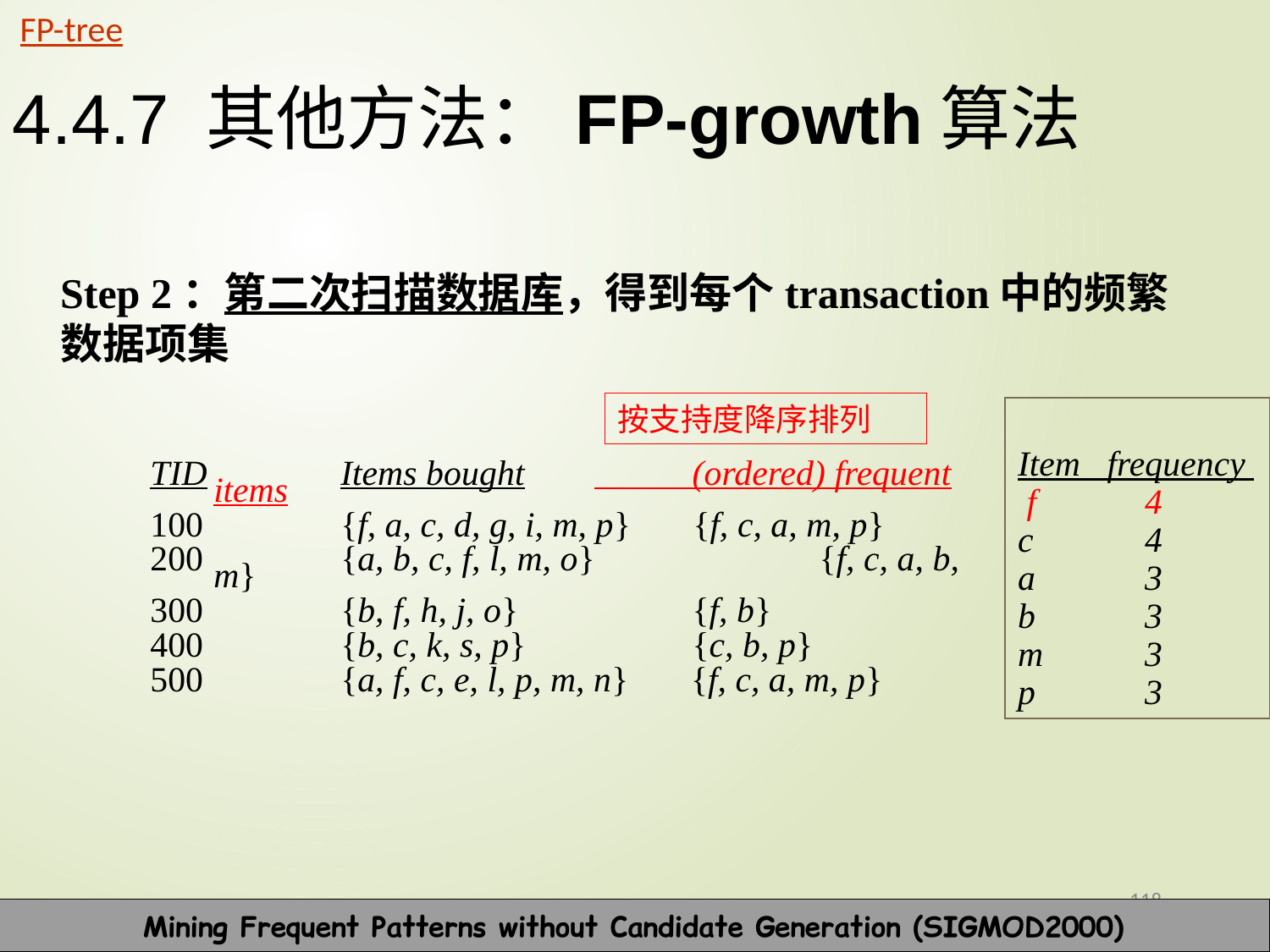

FP-tree
4.4.7 其他方法：FP-growth算法
Step 2：第二次扫描数据库，得到每个transaction中的频繁数据项集
按支持度降序排列

Item   frequency
 f	4
c	4
a	3
b	3
m	3
p	3
TID		Items bought	           (ordered) frequent items
100		{f, a, c, d, g, i, m, p}       {f, c, a, m, p}
200		{a, b, c, f, l, m, o}	           {f, c, a, b, m}
300	 	{b, f, h, j, o}	           {f, b}
400	 	{b, c, k, s, p}	           {c, b, p}
500	 	{a, f, c, e, l, p, m, n}       {f, c, a, m, p}
118
Mining Frequent Patterns without Candidate Generation (SIGMOD2000)